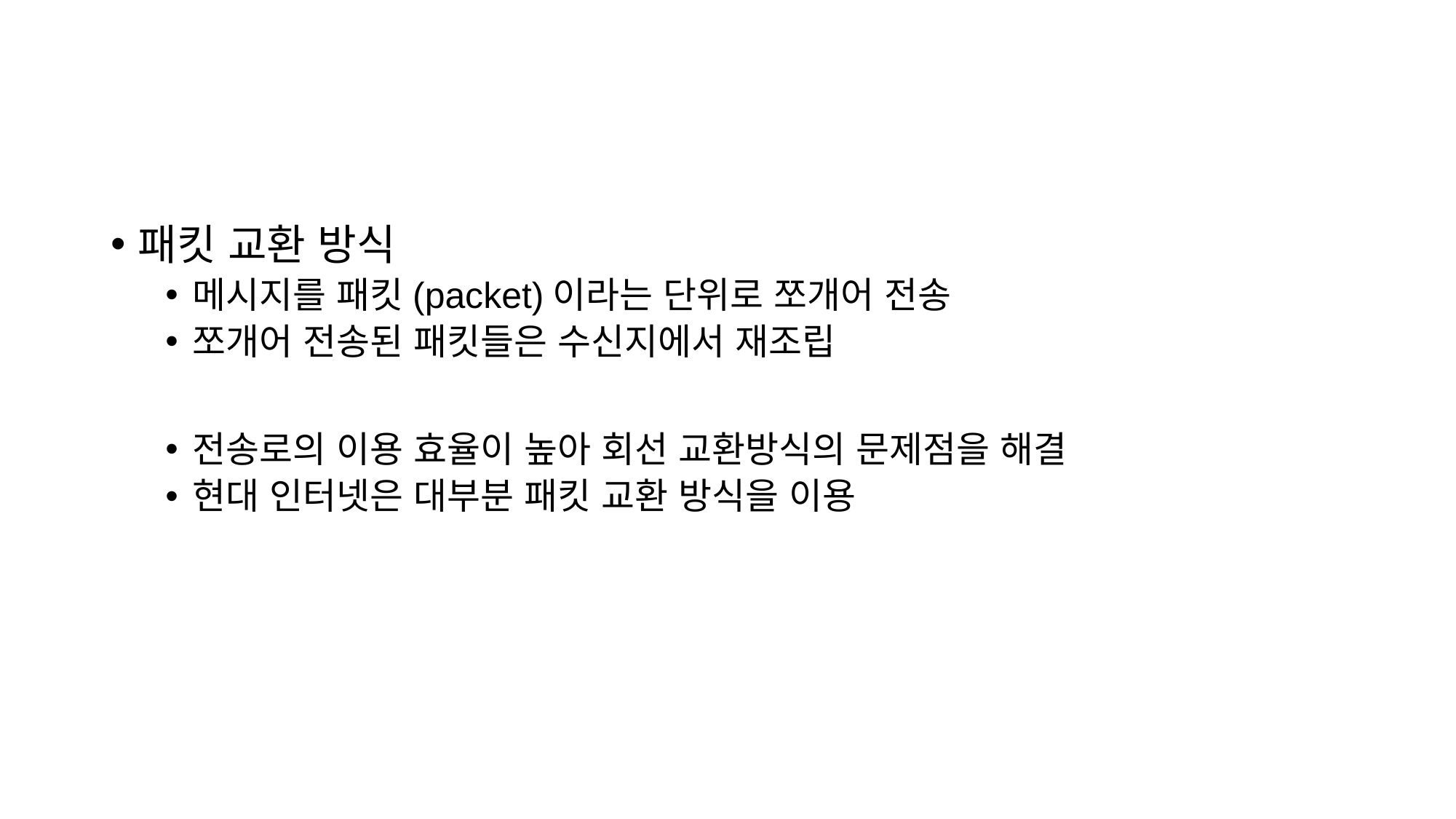

#
패킷 교환 방식
메시지를 패킷(packet)이라는 단위로 쪼개어 전송
쪼개어 전송된 패킷들은 수신지에서 재조립

전송로의 이용 효율이 높아 회선 교환방식의 문제점을 해결
현대 인터넷은 대부분 패킷 교환 방식을 이용